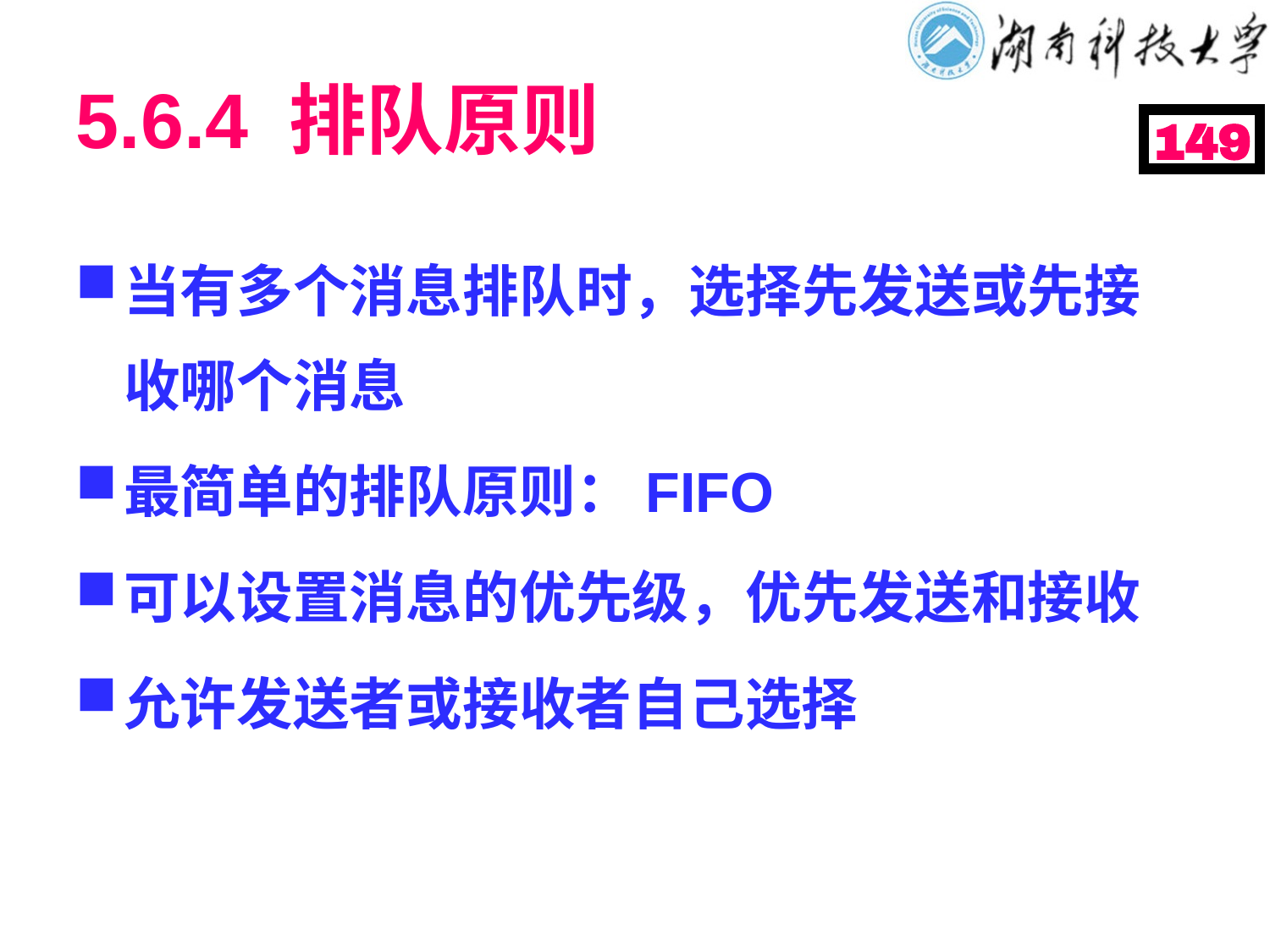

# 5.6.4 排队原则
149
当有多个消息排队时，选择先发送或先接收哪个消息
最简单的排队原则：FIFO
可以设置消息的优先级，优先发送和接收
允许发送者或接收者自己选择